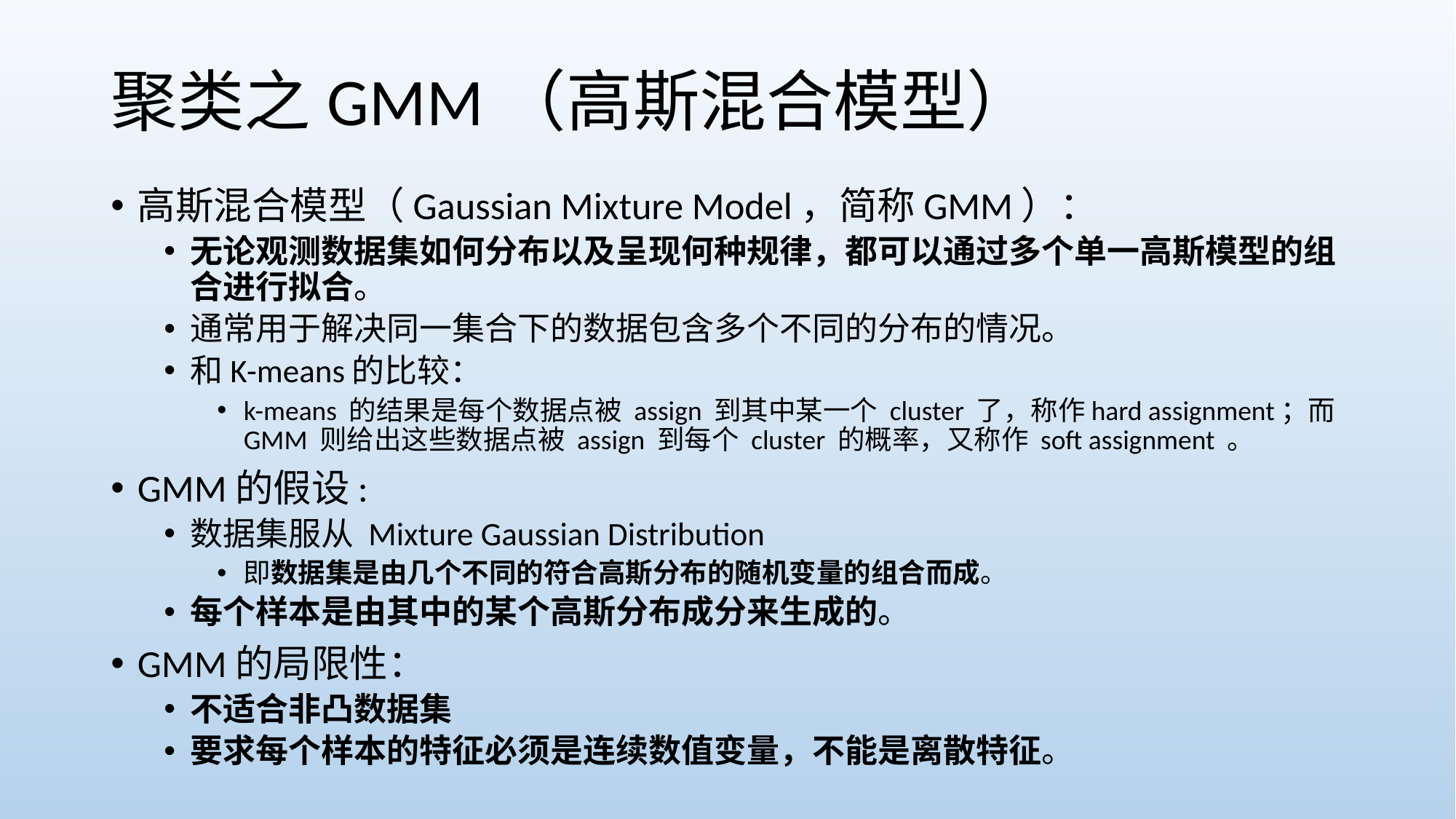

# 聚类之GMM（高斯混合模型）
高斯混合模型（Gaussian Mixture Model，简称GMM）：
无论观测数据集如何分布以及呈现何种规律，都可以通过多个单一高斯模型的组合进行拟合。
通常用于解决同一集合下的数据包含多个不同的分布的情况。
和K-means的比较：
k-means 的结果是每个数据点被 assign 到其中某一个 cluster 了，称作hard assignment；而 GMM 则给出这些数据点被 assign 到每个 cluster 的概率，又称作 soft assignment 。
GMM的假设:
数据集服从 Mixture Gaussian Distribution
即数据集是由几个不同的符合高斯分布的随机变量的组合而成。
每个样本是由其中的某个高斯分布成分来生成的。
GMM的局限性：
不适合非凸数据集
要求每个样本的特征必须是连续数值变量，不能是离散特征。